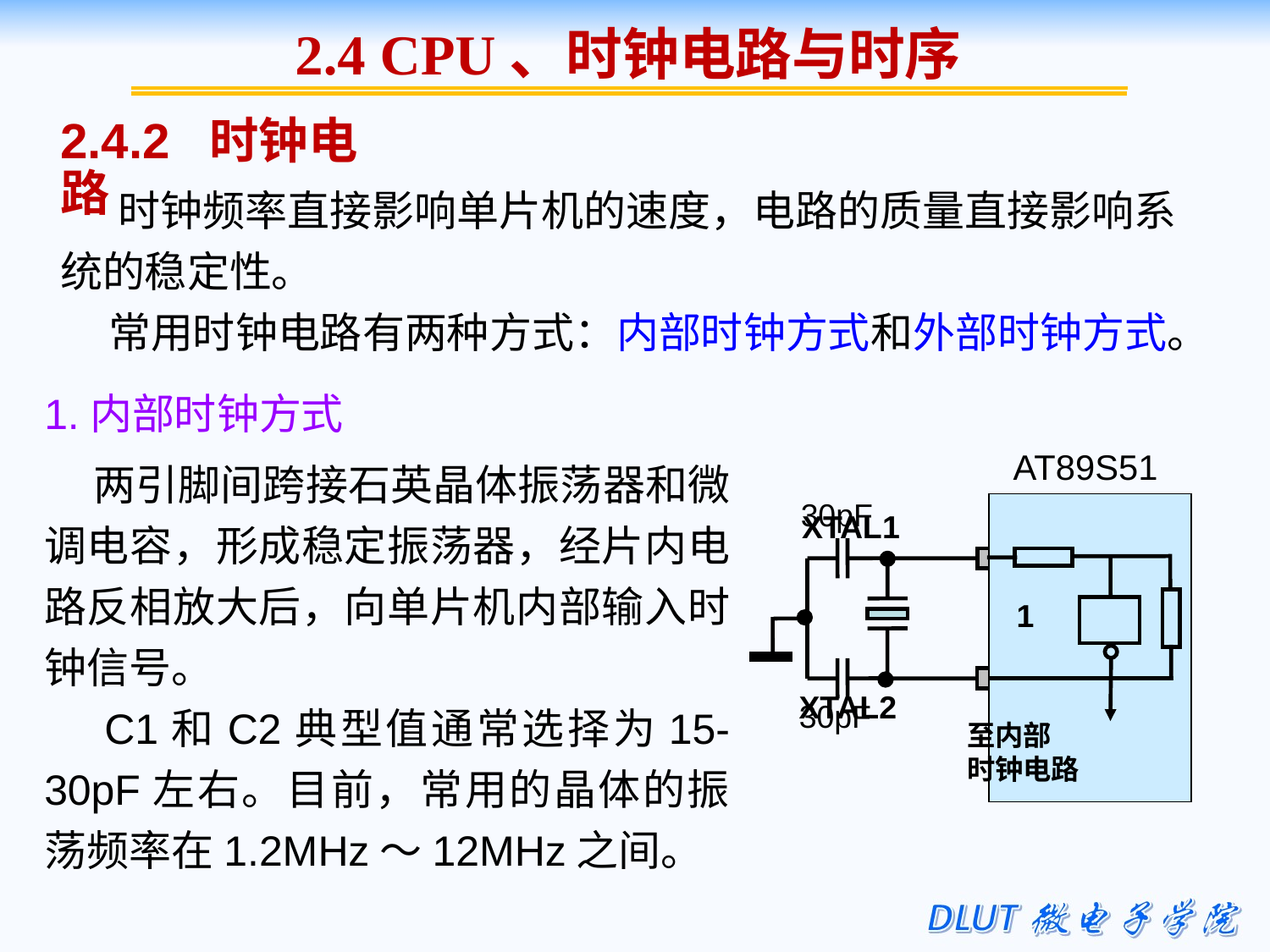

2.4 CPU、时钟电路与时序
2.4.2  时钟电路
     时钟频率直接影响单片机的速度，电路的质量直接影响系统的稳定性。
    常用时钟电路有两种方式：内部时钟方式和外部时钟方式。
1.内部时钟方式
    两引脚间跨接石英晶体振荡器和微调电容，形成稳定振荡器，经片内电路反相放大后，向单片机内部输入时钟信号。
    C1和C2典型值通常选择为15-30pF左右。目前，常用的晶体的振荡频率在1.2MHz～12MHz之间。
AT89S51
30pF

XTAL1

1

XTAL2

30pF
XTAL2
至内部
时钟电路